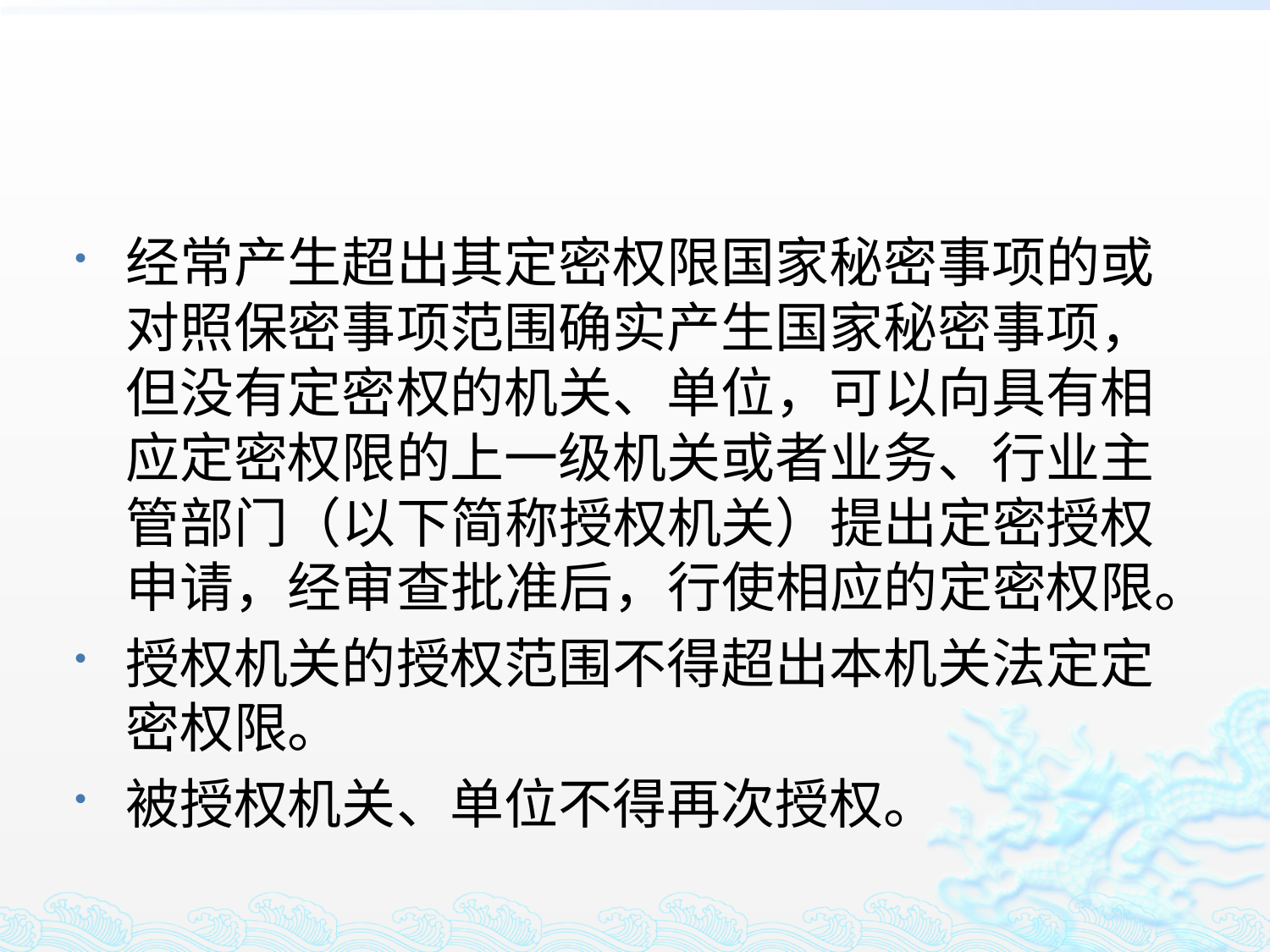

#
经常产生超出其定密权限国家秘密事项的或对照保密事项范围确实产生国家秘密事项，但没有定密权的机关、单位，可以向具有相应定密权限的上一级机关或者业务、行业主管部门（以下简称授权机关）提出定密授权申请，经审查批准后，行使相应的定密权限。
授权机关的授权范围不得超出本机关法定定密权限。
被授权机关、单位不得再次授权。